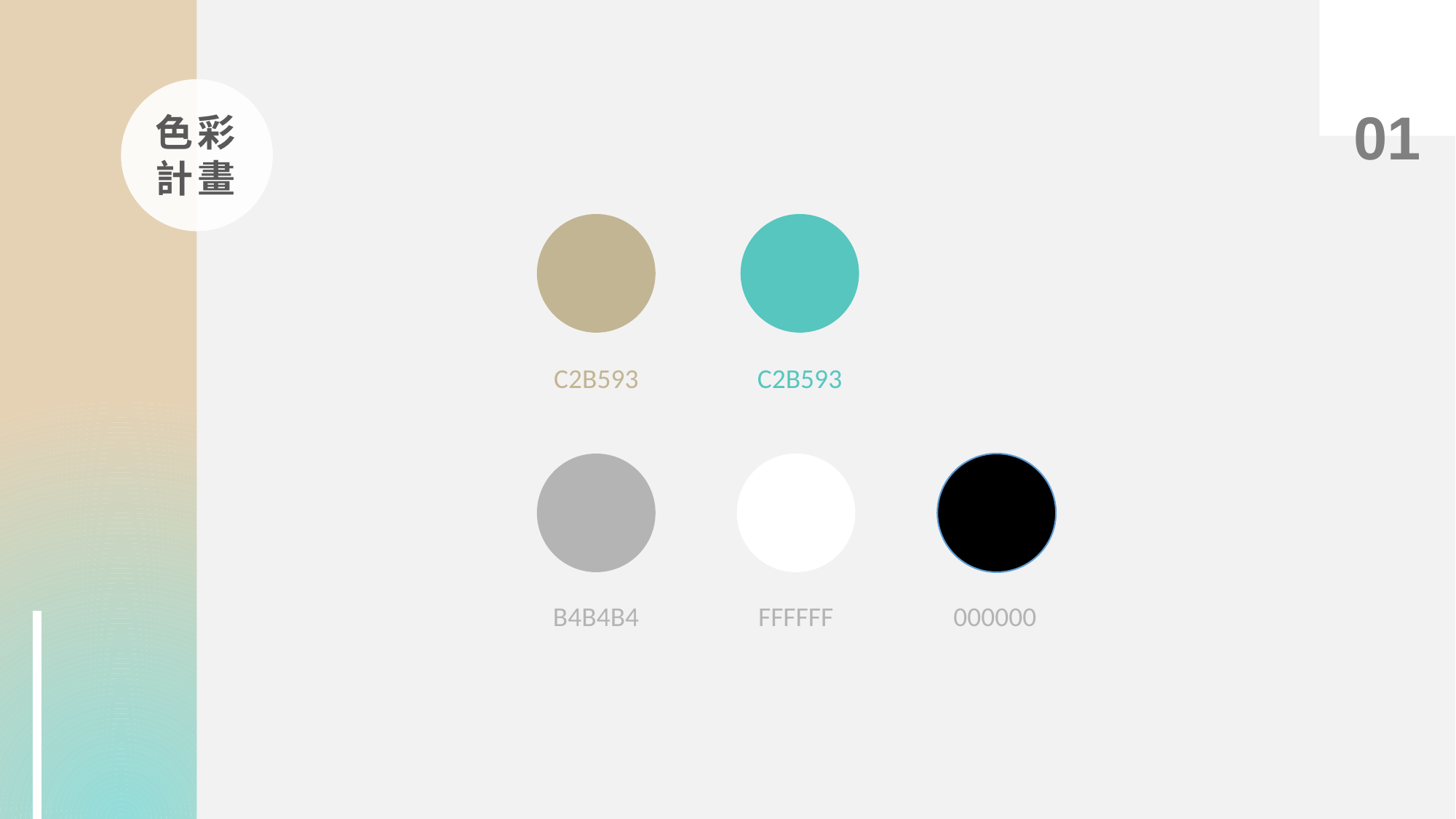

01
色彩計畫

C2B593
C2B593

B4B4B4
FFFFFF
000000